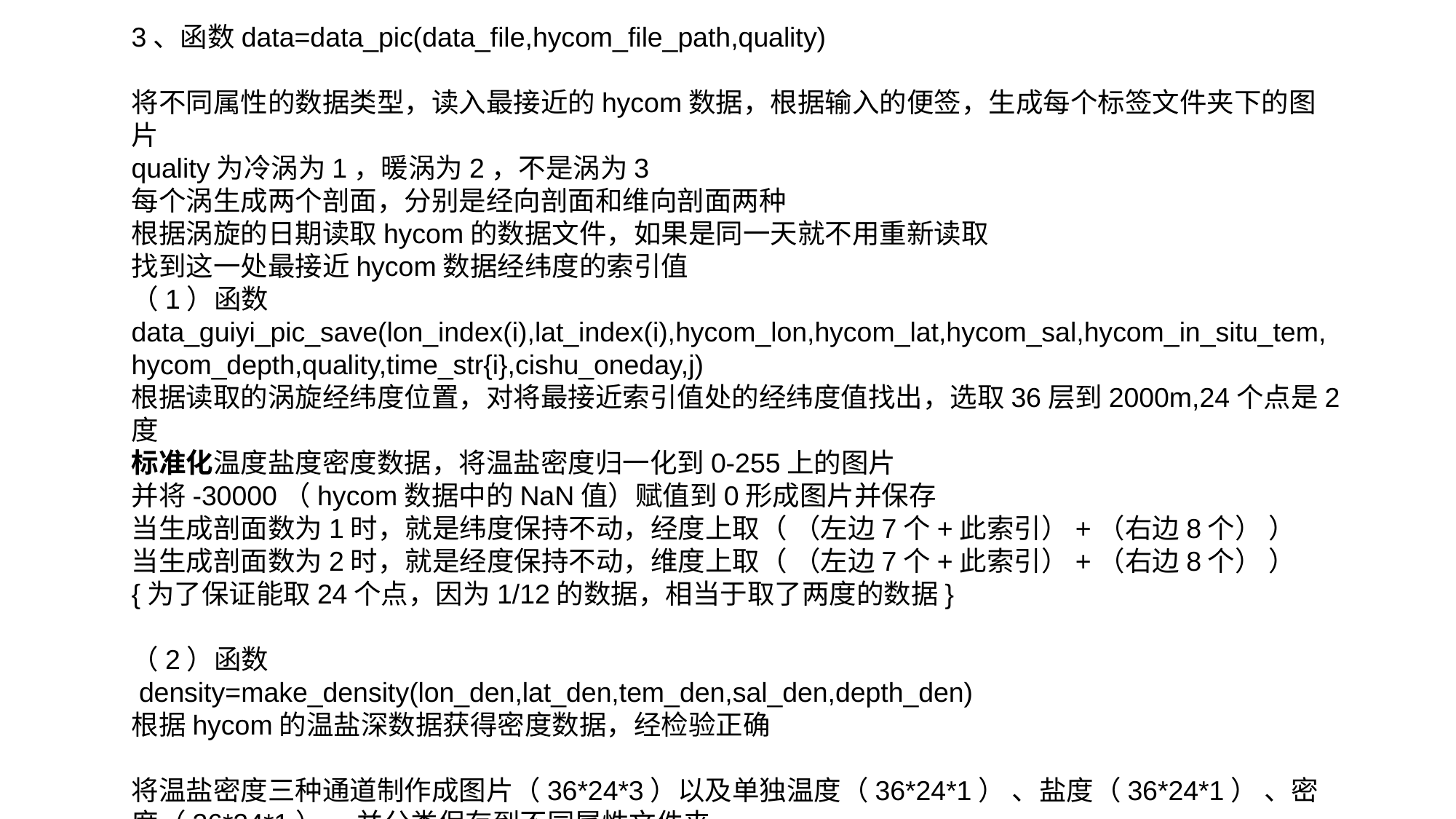

3、函数data=data_pic(data_file,hycom_file_path,quality)

将不同属性的数据类型，读入最接近的hycom数据，根据输入的便签，生成每个标签文件夹下的图片
quality为冷涡为1，暖涡为2，不是涡为3
每个涡生成两个剖面，分别是经向剖面和维向剖面两种
根据涡旋的日期读取hycom的数据文件，如果是同一天就不用重新读取
找到这一处最接近hycom数据经纬度的索引值
（1）函数
data_guiyi_pic_save(lon_index(i),lat_index(i),hycom_lon,hycom_lat,hycom_sal,hycom_in_situ_tem,hycom_depth,quality,time_str{i},cishu_oneday,j)
根据读取的涡旋经纬度位置，对将最接近索引值处的经纬度值找出，选取36层到2000m,24个点是2度
标准化温度盐度密度数据，将温盐密度归一化到0-255上的图片
并将-30000（hycom数据中的NaN值）赋值到0形成图片并保存
当生成剖面数为1时，就是纬度保持不动，经度上取（ （左边7个+此索引）+（右边8个） ）
当生成剖面数为2时，就是经度保持不动，维度上取（ （左边7个+此索引）+（右边8个） ）{为了保证能取24个点，因为1/12的数据，相当于取了两度的数据}

（2）函数
 density=make_density(lon_den,lat_den,tem_den,sal_den,depth_den)
根据hycom的温盐深数据获得密度数据，经检验正确

将温盐密度三种通道制作成图片（36*24*3）以及单独温度（36*24*1） 、盐度（36*24*1） 、密度（36*24*1） ，并分类保存到不同属性文件夹